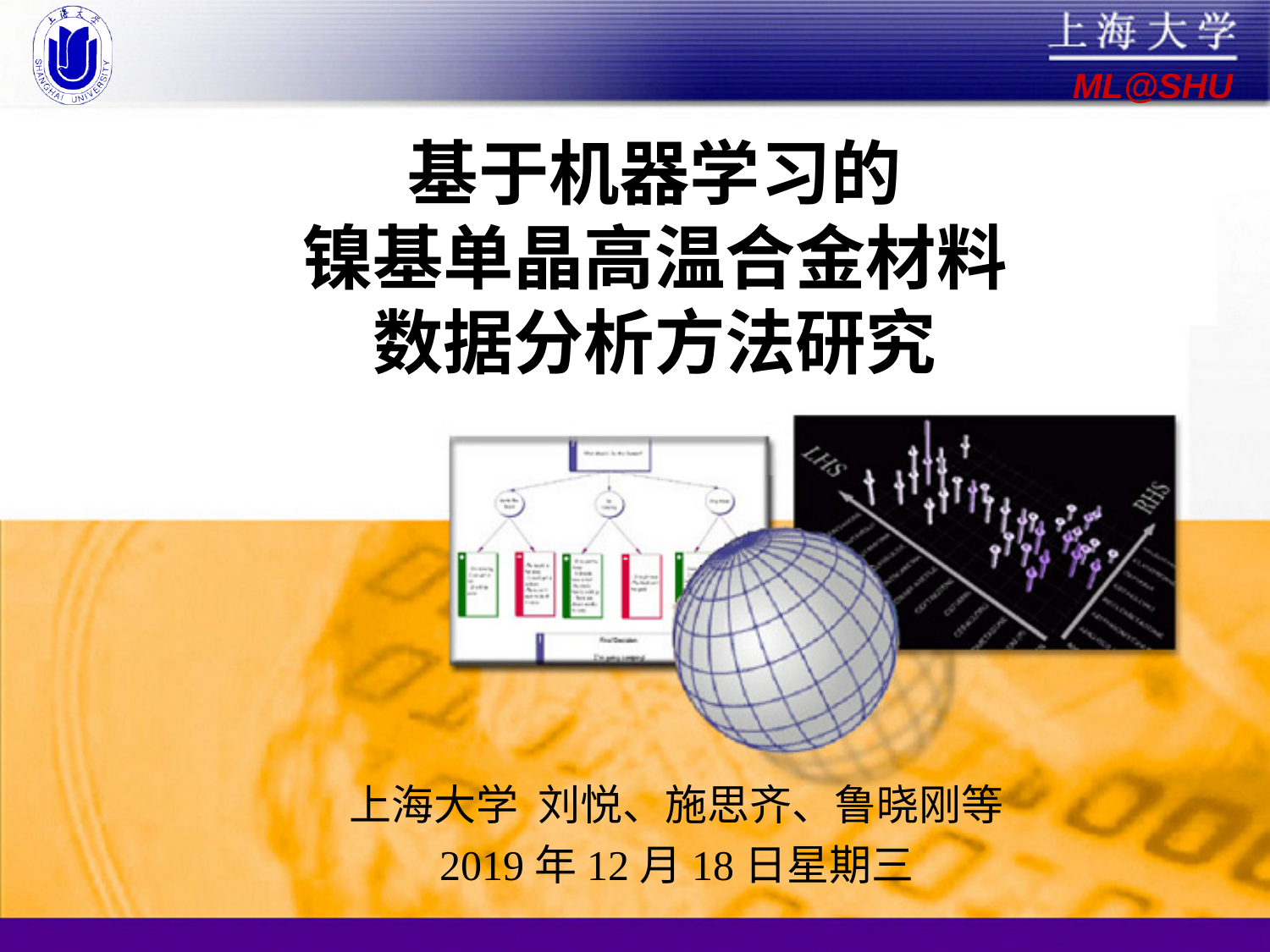

# 基于机器学习的 镍基单晶高温合金材料 数据分析方法研究
上海大学  刘悦、施思齐、鲁晓刚等
2019年12月18日星期三